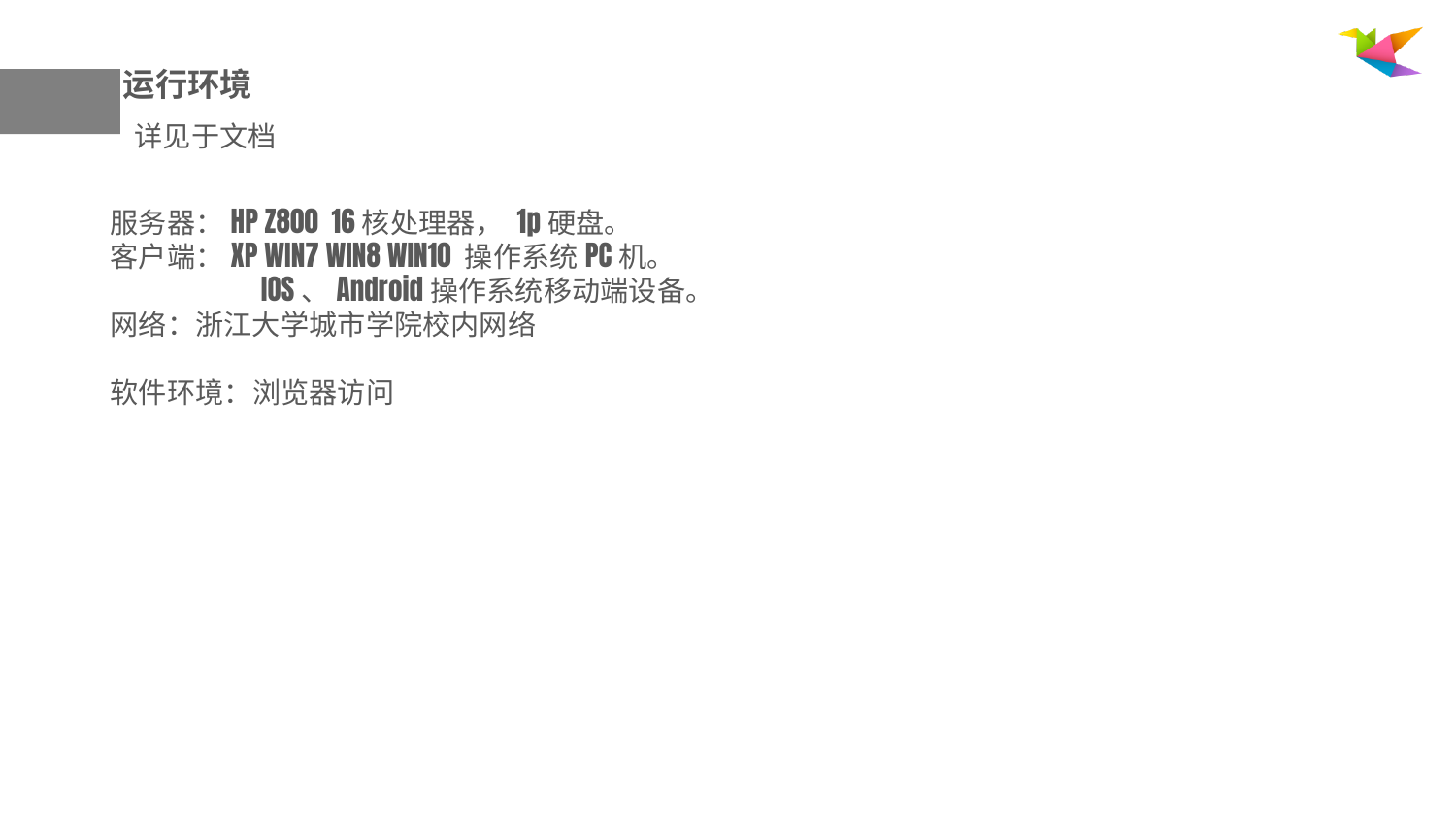

运行环境

详见于文档
服务器：HP Z800  16核处理器， 1p硬盘。
客户端：XP WIN7 WIN8 WIN10 操作系统PC机。
                       IOS、Android操作系统移动端设备。
网络：浙江大学城市学院校内网络

软件环境：浏览器访问